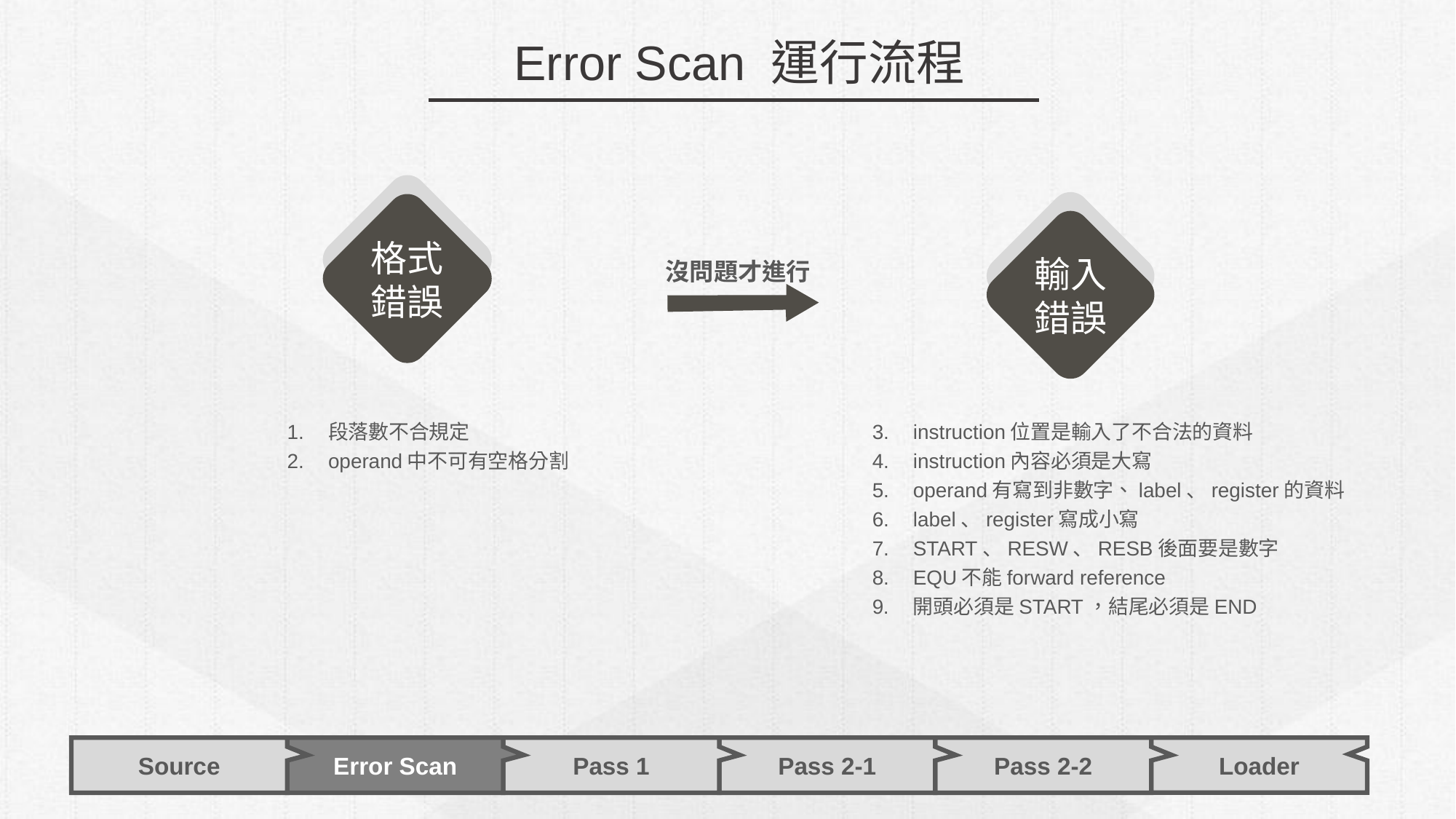

Error Scan 運行流程

格式錯誤

輸入錯誤

沒問題才進行
段落數不合規定
operand中不可有空格分割
instruction位置是輸入了不合法的資料
instruction內容必須是大寫
operand有寫到非數字、label、register的資料
label、register寫成小寫
START、RESW、RESB後面要是數字
EQU不能forward reference
開頭必須是START，結尾必須是END
Pass 2-1
Error Scan
Pass 1
Pass 2-2
Source
Loader
16